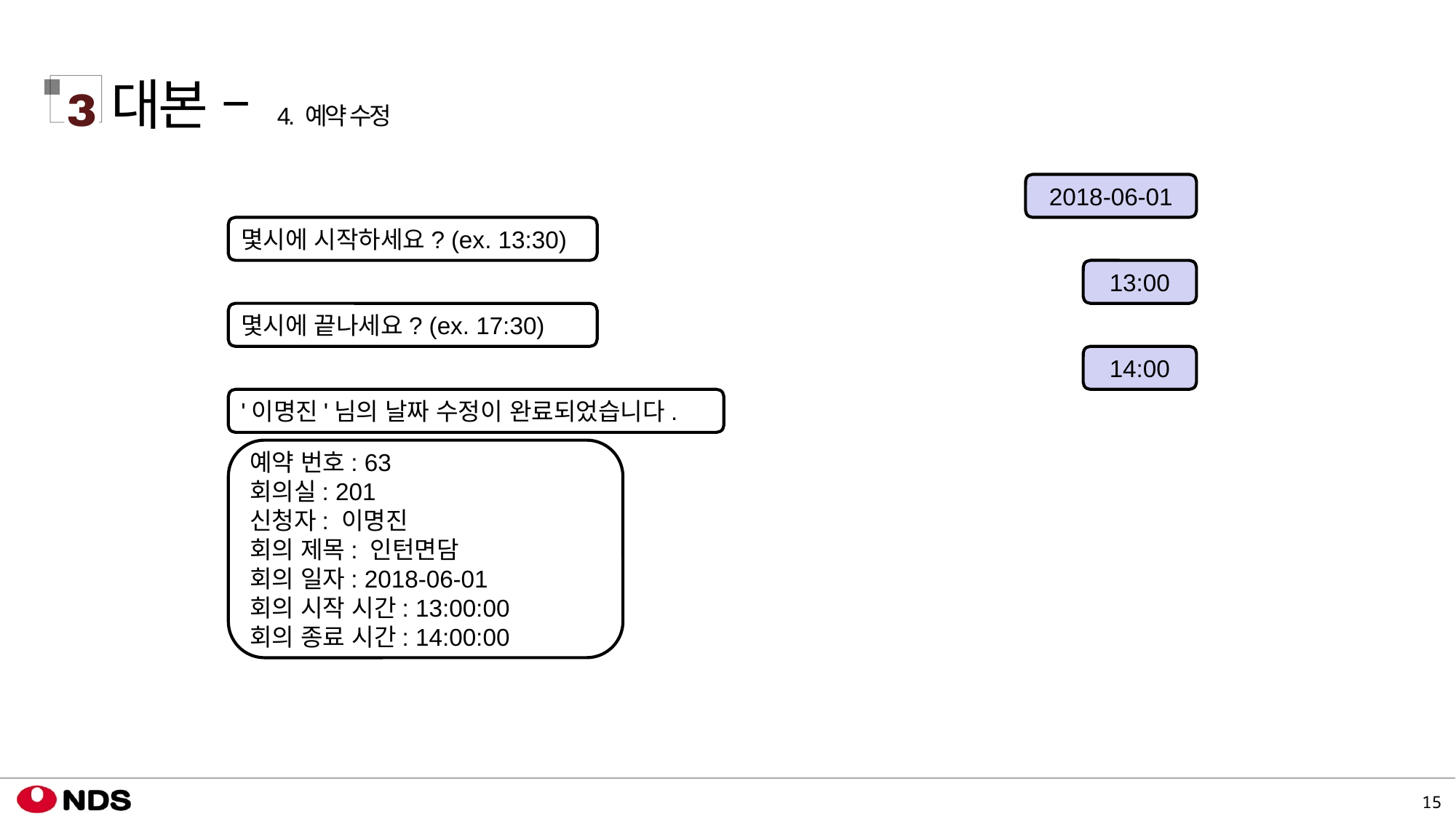

대본 – 4. 예약 수정

3
2018-06-01
몇시에 시작하세요? (ex. 13:30)
13:00
몇시에 끝나세요? (ex. 17:30)
14:00
'이명진'님의 날짜 수정이 완료되었습니다.
예약 번호: 63
회의실: 201
신청자: 이명진
회의 제목: 인턴면담
회의 일자: 2018-06-01
회의 시작 시간: 13:00:00
회의 종료 시간: 14:00:00